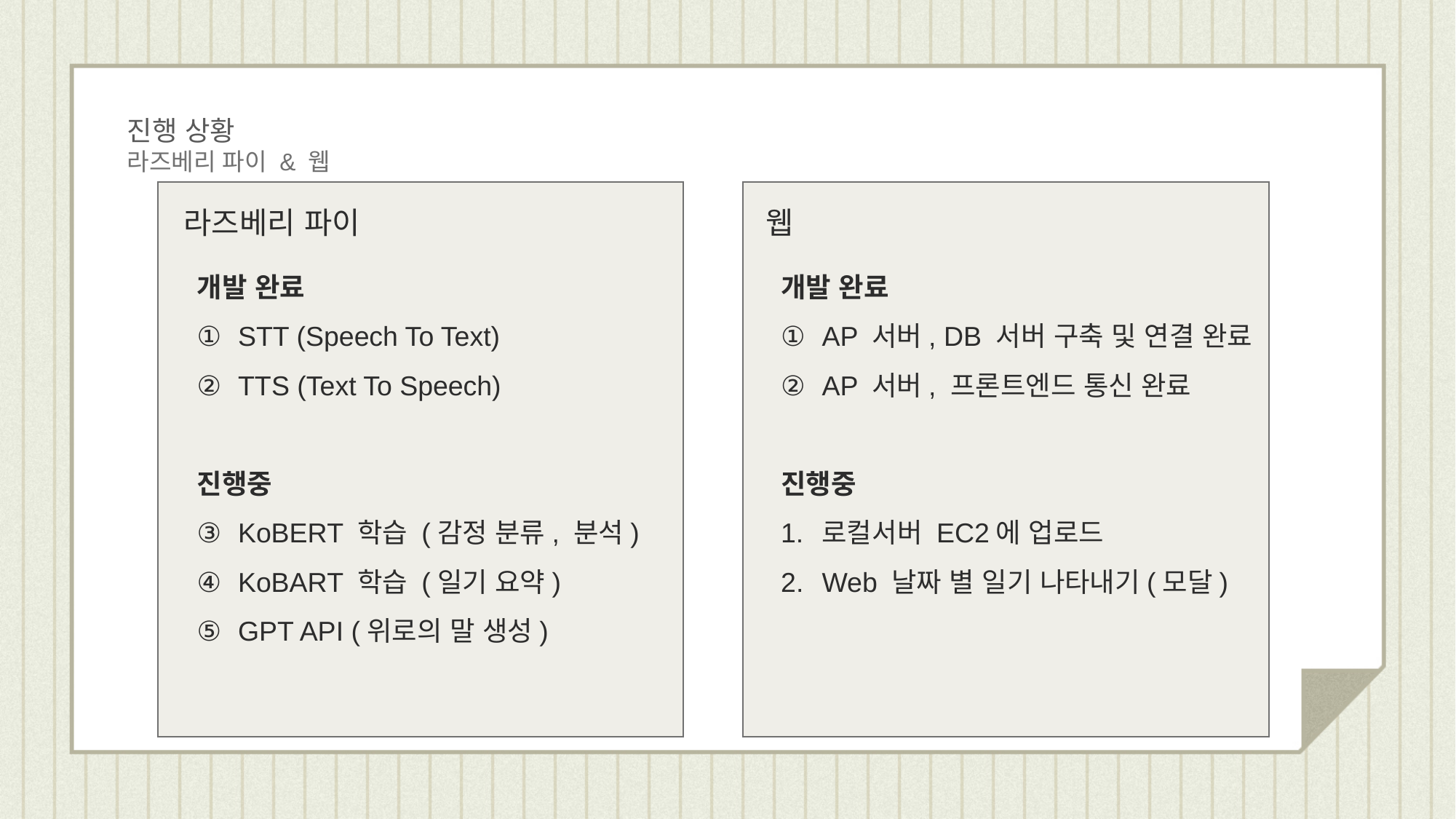

진행 상황
라즈베리 파이 & 웹

라즈베리 파이
웹
개발 완료
STT (Speech To Text)
TTS (Text To Speech)

진행중
KoBERT 학습 (감정 분류, 분석)
KoBART 학습 (일기 요약)
GPT API (위로의 말 생성)

개발 완료
AP 서버, DB 서버 구축 및 연결 완료
AP 서버, 프론트엔드 통신 완료

진행중
로컬서버 EC2에 업로드
Web 날짜 별 일기 나타내기(모달)